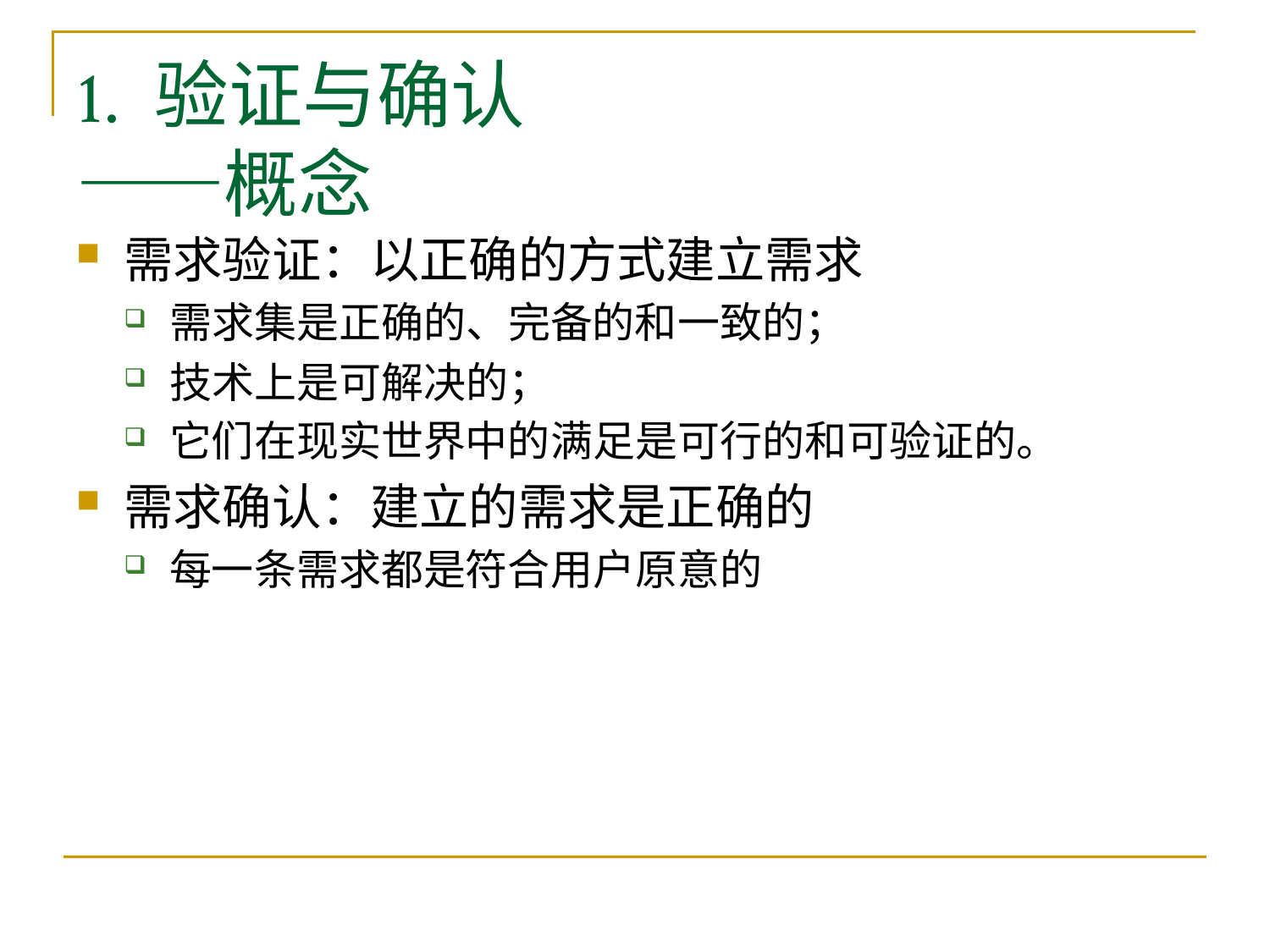

# 1. 验证与确认 ——概念
需求验证：以正确的方式建立需求
需求集是正确的、完备的和一致的；
技术上是可解决的；
它们在现实世界中的满足是可行的和可验证的。
需求确认：建立的需求是正确的
每一条需求都是符合用户原意的